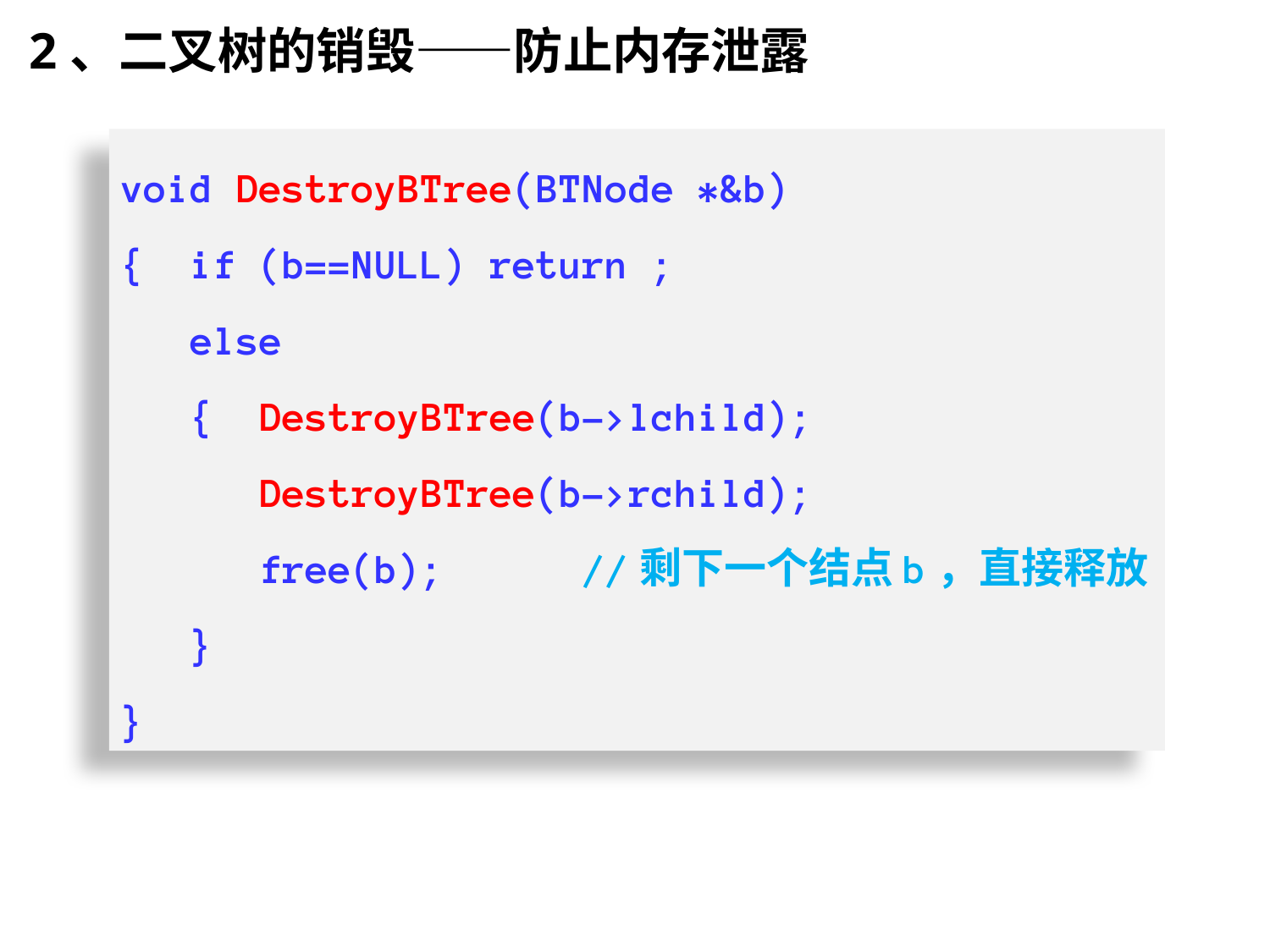

2、二叉树的销毁——防止内存泄露
void DestroyBTree(BTNode *&b)
{  if (b==NULL) return ;
   else
   {  DestroyBTree(b->lchild);
      DestroyBTree(b->rchild);
      free(b);      //剩下一个结点b，直接释放
   }
}